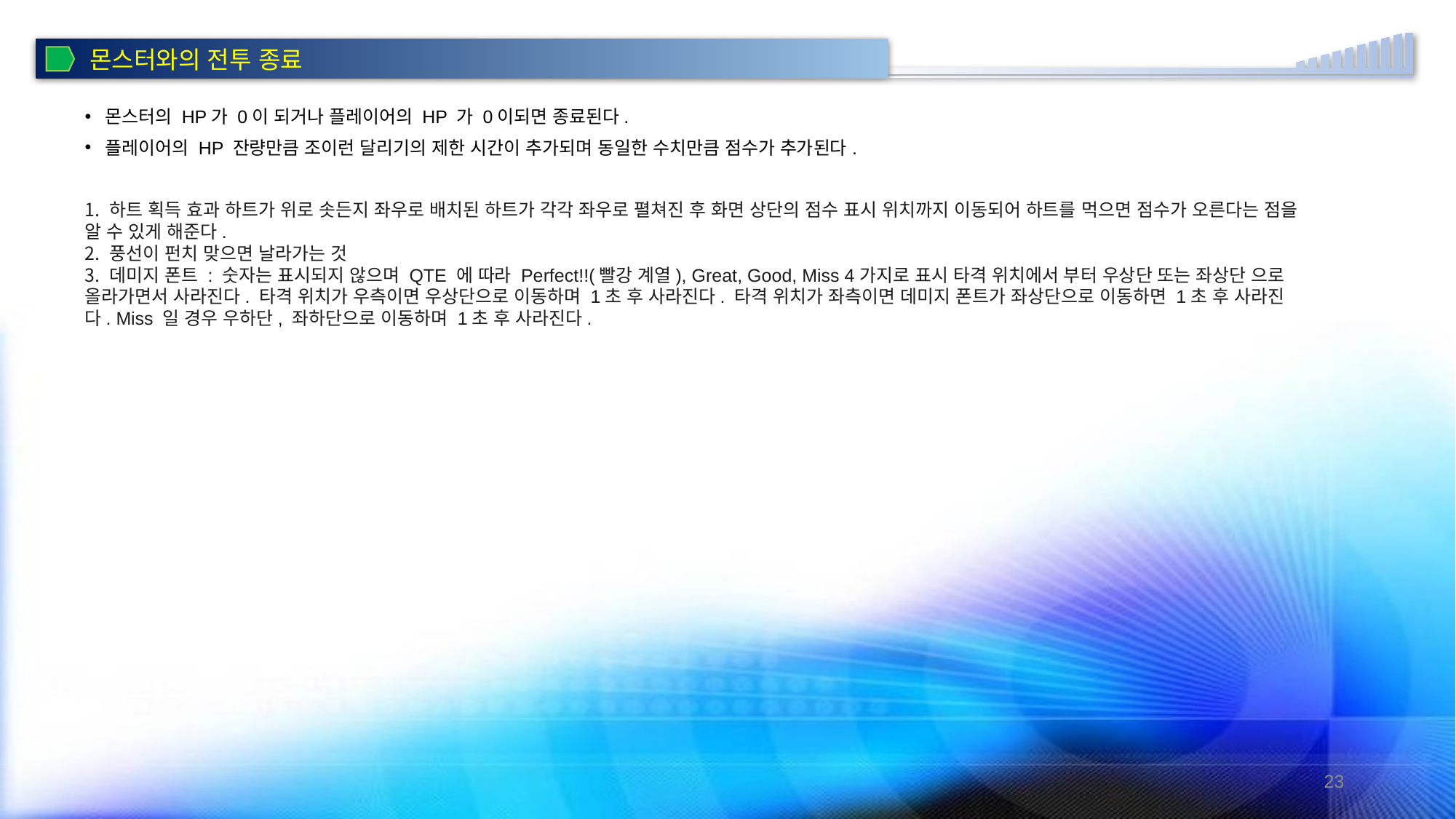

몬스터와의 전투 종료

몬스터의 HP가 0이 되거나 플레이어의 HP 가 0이되면 종료된다.
플레이어의 HP 잔량만큼 조이런 달리기의 제한 시간이 추가되며 동일한 수치만큼 점수가 추가된다.

 하트 획득 효과 하트가 위로 솟든지 좌우로 배치된 하트가 각각 좌우로 펼쳐진 후 화면 상단의 점수 표시 위치까지 이동되어 하트를 먹으면 점수가 오른다는 점을 알 수 있게 해준다.
 풍선이 펀치 맞으면 날라가는 것
 데미지 폰트 : 숫자는 표시되지 않으며 QTE 에 따라 Perfect!!(빨강 계열), Great, Good, Miss 4가지로 표시 타격 위치에서 부터 우상단 또는 좌상단 으로 올라가면서 사라진다. 타격 위치가 우측이면 우상단으로 이동하며 1초 후 사라진다. 타격 위치가 좌측이면 데미지 폰트가 좌상단으로 이동하면 1초 후 사라진다. Miss 일 경우 우하단, 좌하단으로 이동하며 1초 후 사라진다.

23